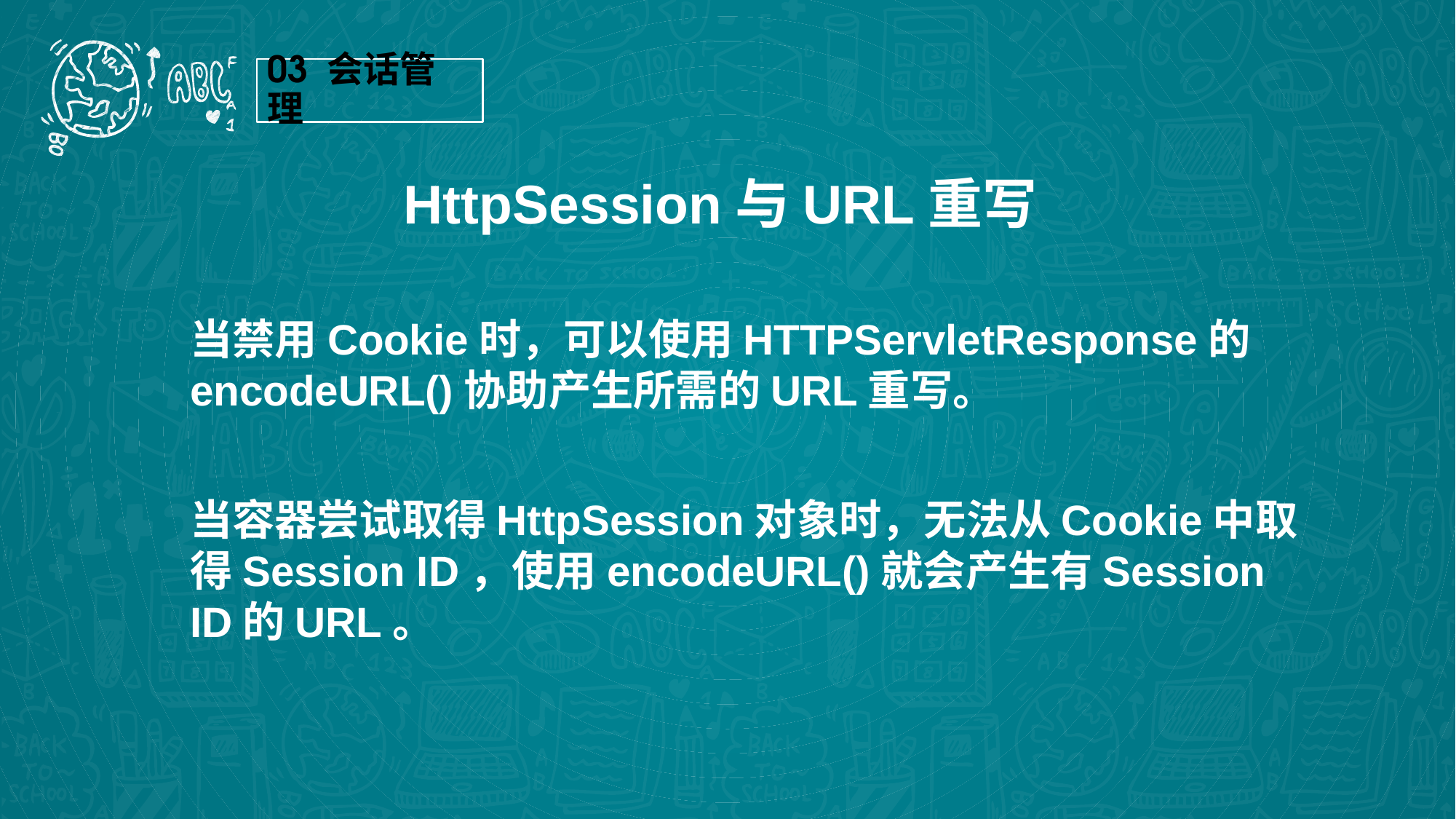

03 会话管理
HttpSession与URL重写
当禁用Cookie时，可以使用HTTPServletResponse的encodeURL()协助产生所需的URL重写。
当容器尝试取得HttpSession对象时，无法从Cookie中取得Session ID，使用encodeURL()就会产生有Session ID的URL。